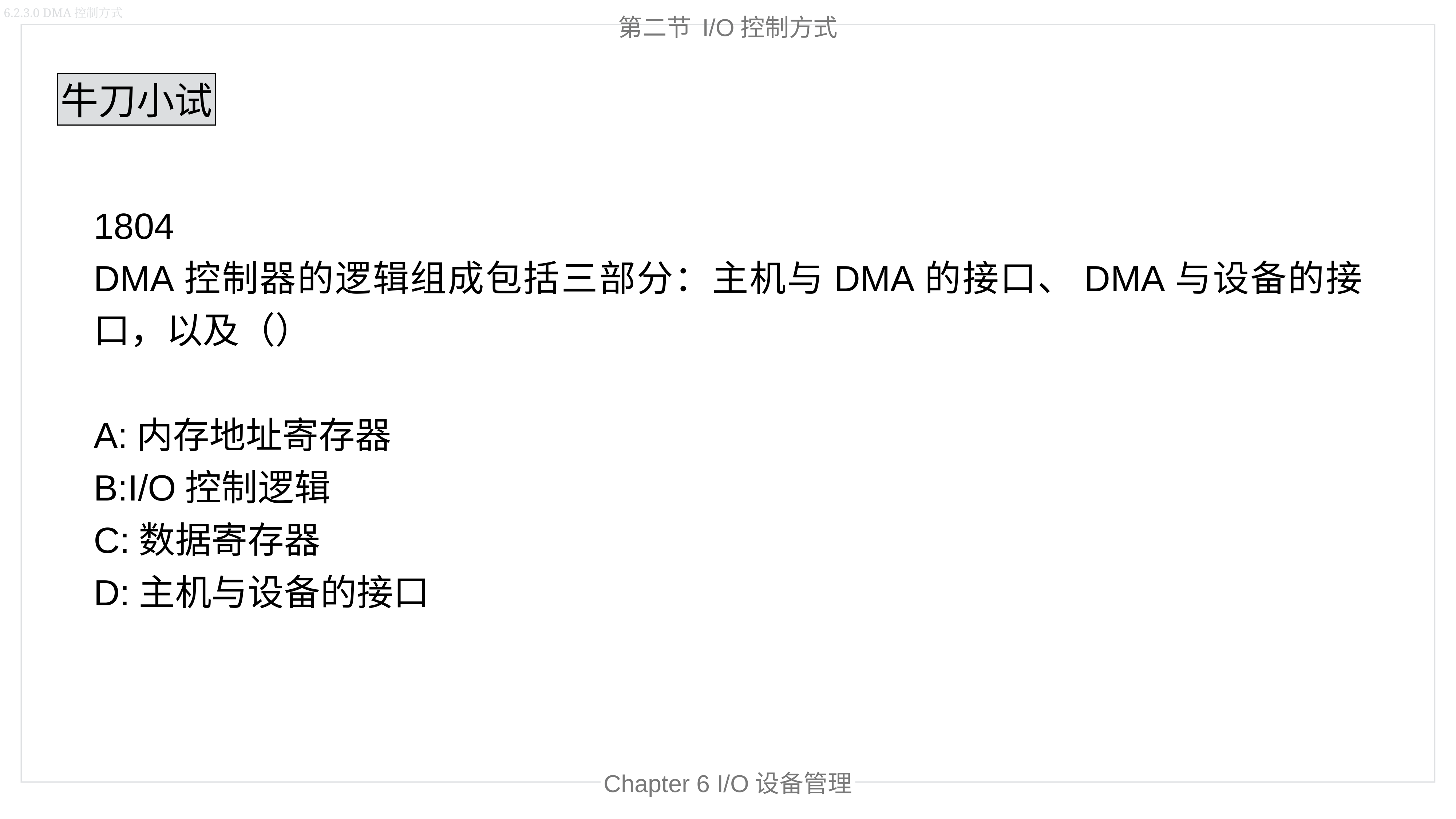

6.2.3.0 DMA控制方式
第二节 I/O控制方式

牛刀小试
1804
DMA控制器的逻辑组成包括三部分：主机与DMA的接口、DMA与设备的接口，以及（）

A:内存地址寄存器
B:I/O控制逻辑
C:数据寄存器
D:主机与设备的接口
Chapter 6 I/O设备管理